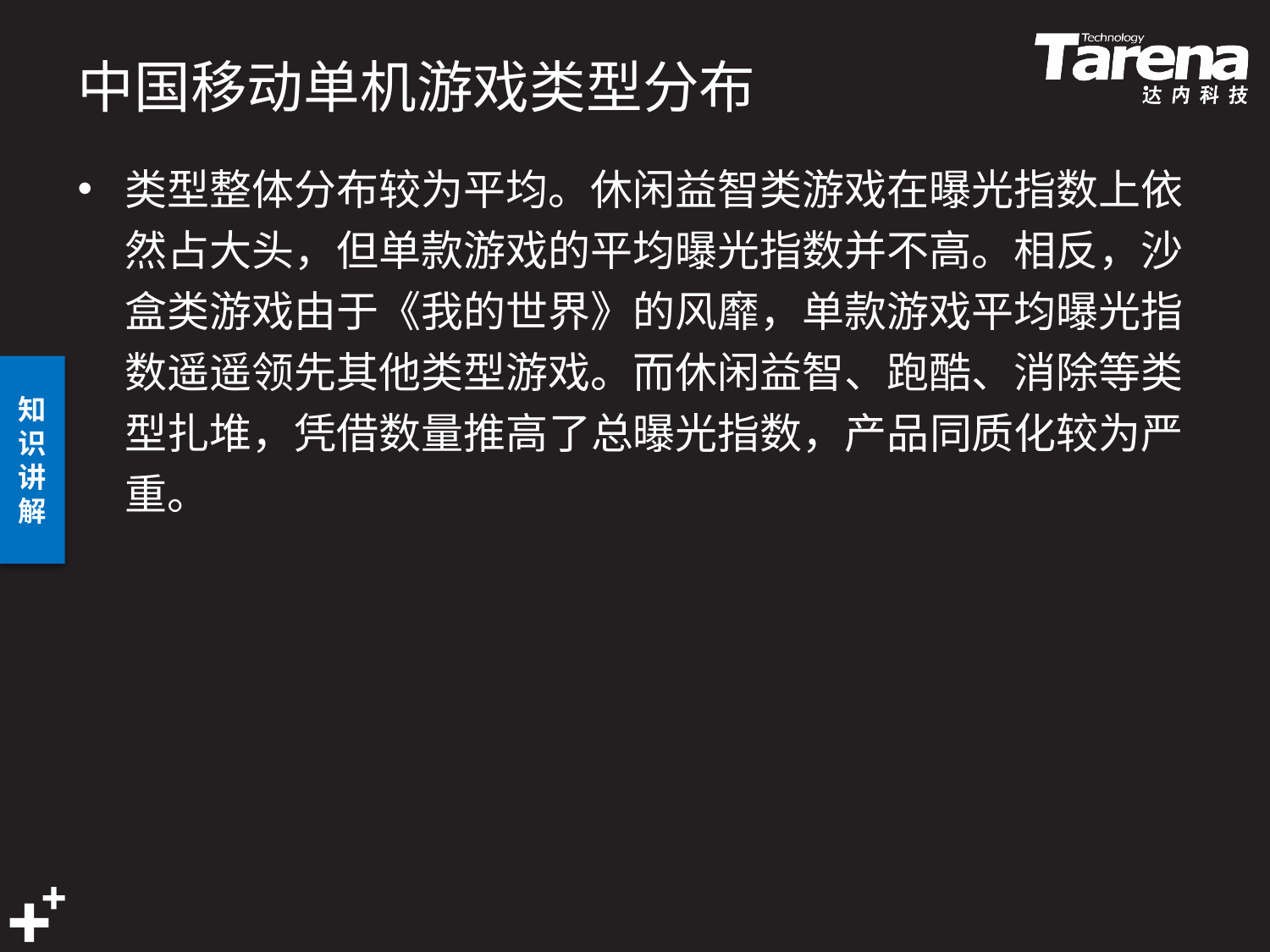

# 中国移动单机游戏类型分布
类型整体分布较为平均。休闲益智类游戏在曝光指数上依然占大头，但单款游戏的平均曝光指数并不高。相反，沙盒类游戏由于《我的世界》的风靡，单款游戏平均曝光指数遥遥领先其他类型游戏。而休闲益智、跑酷、消除等类型扎堆，凭借数量推高了总曝光指数，产品同质化较为严重。